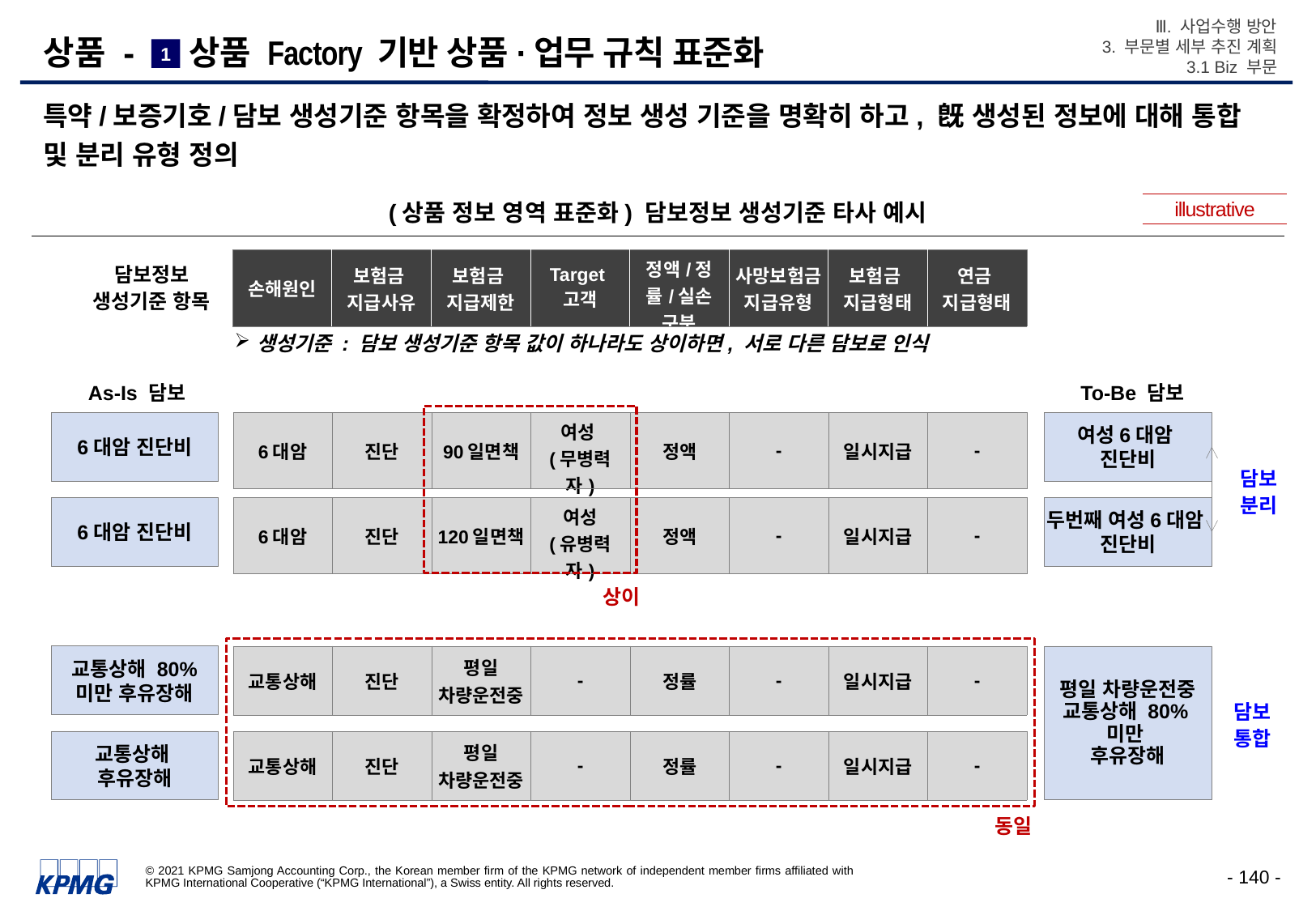

Ⅲ. 사업수행 방안
3. 부문별 세부 추진 계획
3.1 Biz 부문
# 상품 -     상품 Factory 기반 상품·업무 규칙 표준화
1
특약/보증기호/담보 생성기준 항목을 확정하여 정보 생성 기준을 명확히 하고, 旣 생성된 정보에 대해 통합 및 분리 유형 정의
illustrative
(상품 정보 영역 표준화) 담보정보 생성기준 타사 예시
| 손해원인 | 보험금 지급사유 | 보험금 지급제한 | Target 고객 | 정액/정률/실손 구분 | 사망보험금 지급유형 | 보험금 지급형태 | 연금 지급형태 |
| --- | --- | --- | --- | --- | --- | --- | --- |
담보정보
생성기준 항목
생성기준 : 담보 생성기준 항목 값이 하나라도 상이하면, 서로 다른 담보로 인식
As-Is 담보
To-Be 담보

6대암 진단비
| 6대암 | 진단 | 90일면책 | 여성 (무병력자) | 정액 | - | 일시지급 | - |
| --- | --- | --- | --- | --- | --- | --- | --- |
여성6대암
진단비
담보
분리
6대암 진단비
두번째 여성6대암
진단비
| 6대암 | 진단 | 120일면책 | 여성 (유병력자) | 정액 | - | 일시지급 | - |
| --- | --- | --- | --- | --- | --- | --- | --- |
상이

교통상해 80% 미만 후유장해
| 교통상해 | 진단 | 평일 차량운전중 | - | 정률 | - | 일시지급 | - |
| --- | --- | --- | --- | --- | --- | --- | --- |
평일 차량운전중
교통상해 80%미만
후유장해
담보
통합
교통상해
후유장해
| 교통상해 | 진단 | 평일 차량운전중 | - | 정률 | - | 일시지급 | - |
| --- | --- | --- | --- | --- | --- | --- | --- |
동일